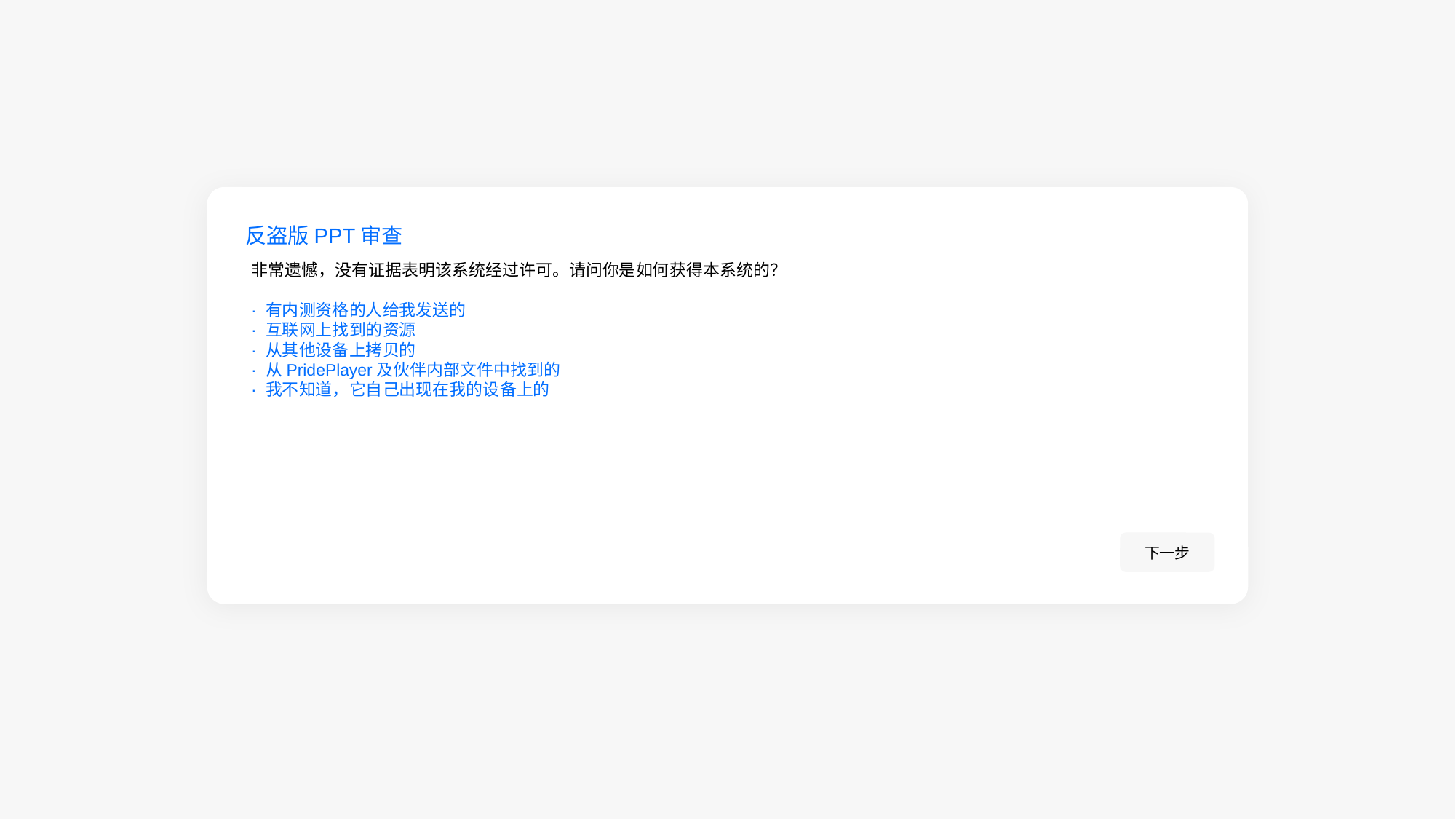

反盗版PPT审查
非常遗憾，没有证据表明该系统经过许可。请问你是如何获得本系统的？

· 有内测资格的人给我发送的
· 互联网上找到的资源
· 从其他设备上拷贝的
· 从PridePlayer及伙伴内部文件中找到的
· 我不知道，它自己出现在我的设备上的
下一步